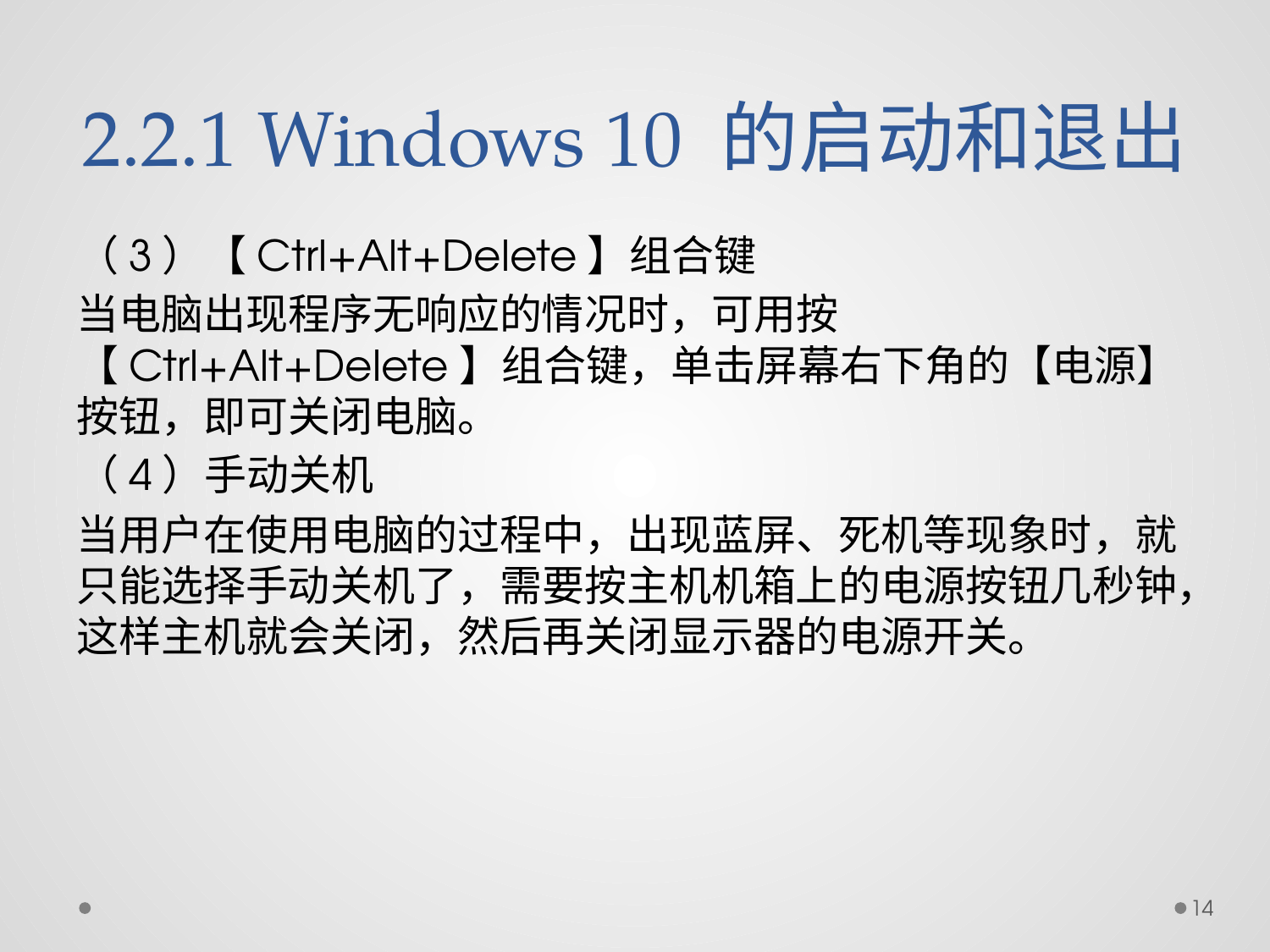

# 2.2.1 Windows 10 的启动和退出
（3）【Ctrl+Alt+Delete】组合键
当电脑出现程序无响应的情况时，可用按【Ctrl+Alt+Delete】组合键，单击屏幕右下角的【电源】按钮，即可关闭电脑。
（4）手动关机
当用户在使用电脑的过程中，出现蓝屏、死机等现象时，就只能选择手动关机了，需要按主机机箱上的电源按钮几秒钟，这样主机就会关闭，然后再关闭显示器的电源开关。

14